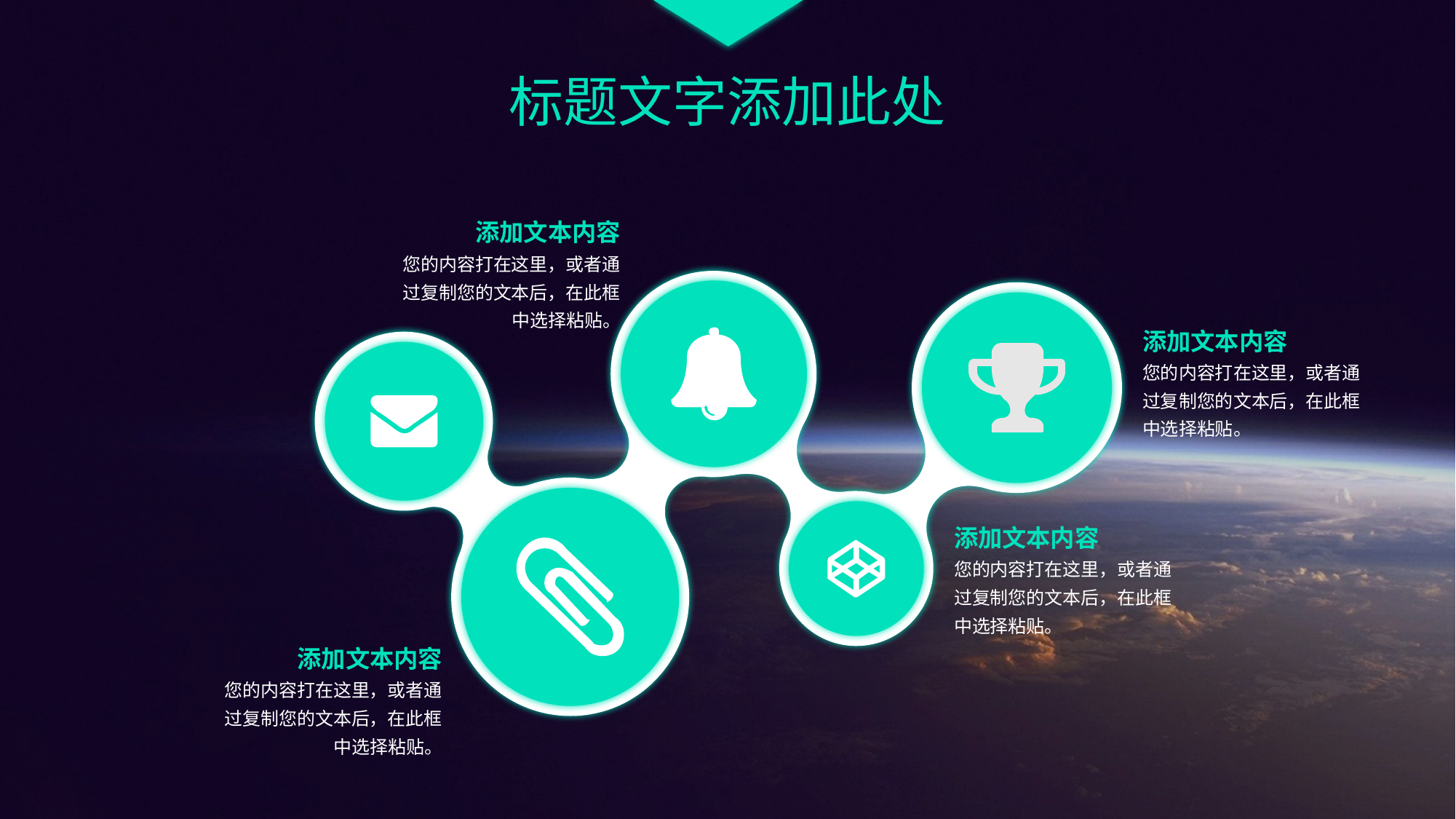

标题文字添加此处
添加文本内容
您的内容打在这里，或者通过复制您的文本后，在此框中选择粘贴。

添加文本内容
您的内容打在这里，或者通过复制您的文本后，在此框中选择粘贴。

添加文本内容
您的内容打在这里，或者通过复制您的文本后，在此框中选择粘贴。
添加文本内容
您的内容打在这里，或者通过复制您的文本后，在此框中选择粘贴。